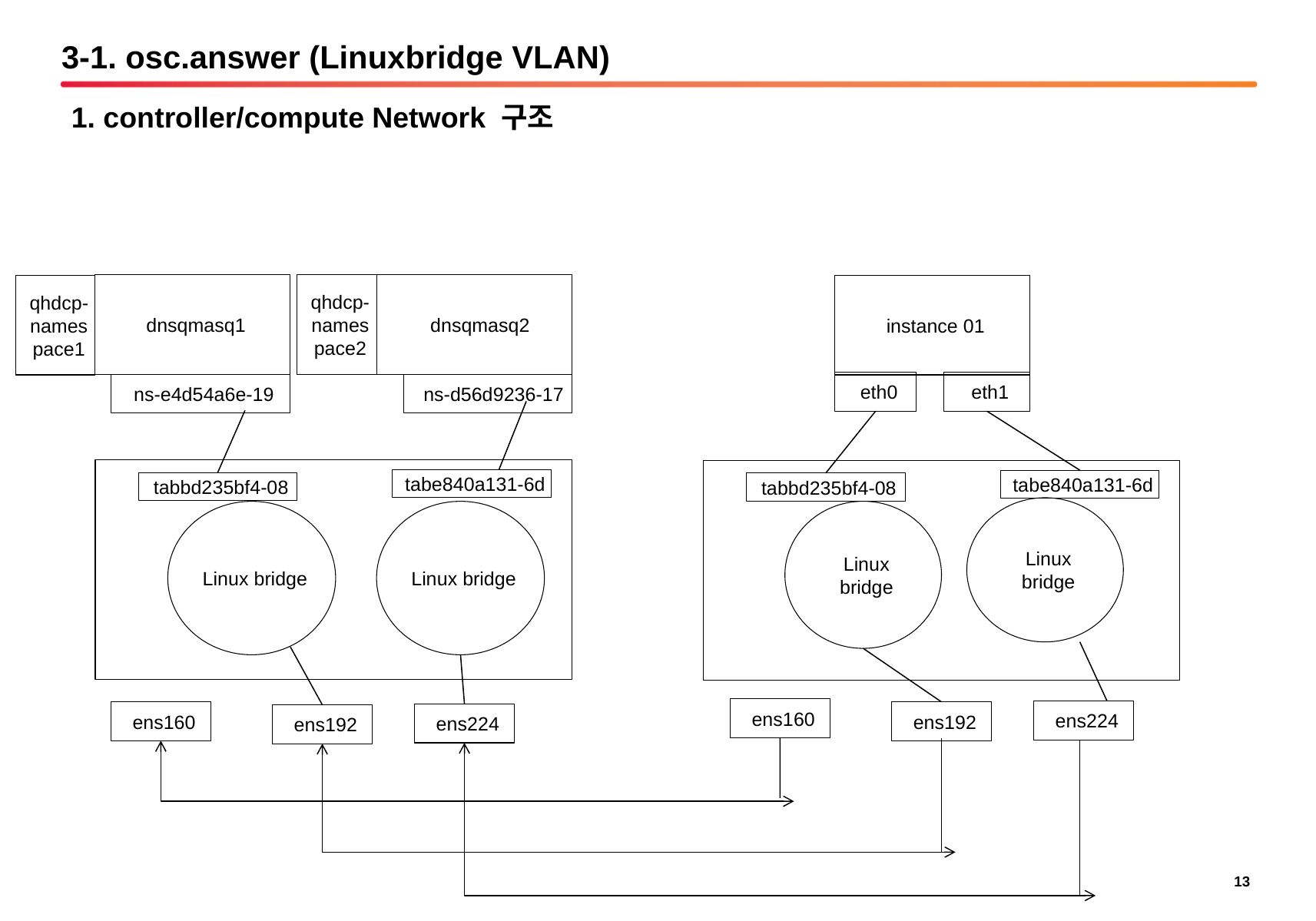

# 3-1. osc.answer (Linuxbridge VLAN)
1. controller/compute Network 구조
qhdcp-namespace2
dnsqmasq1
 dnsqmasq2
instance 01
qhdcp-namespace1
eth0
eth1
 ns-d56d9236-17
ns-e4d54a6e-19

tabe840a131-6d
tabe840a131-6d
tabbd235bf4-08
tabbd235bf4-08
Linux bridge
Linux bridge
Linux bridge
Linux bridge
ens160
ens224
ens160
ens192
ens224
ens192